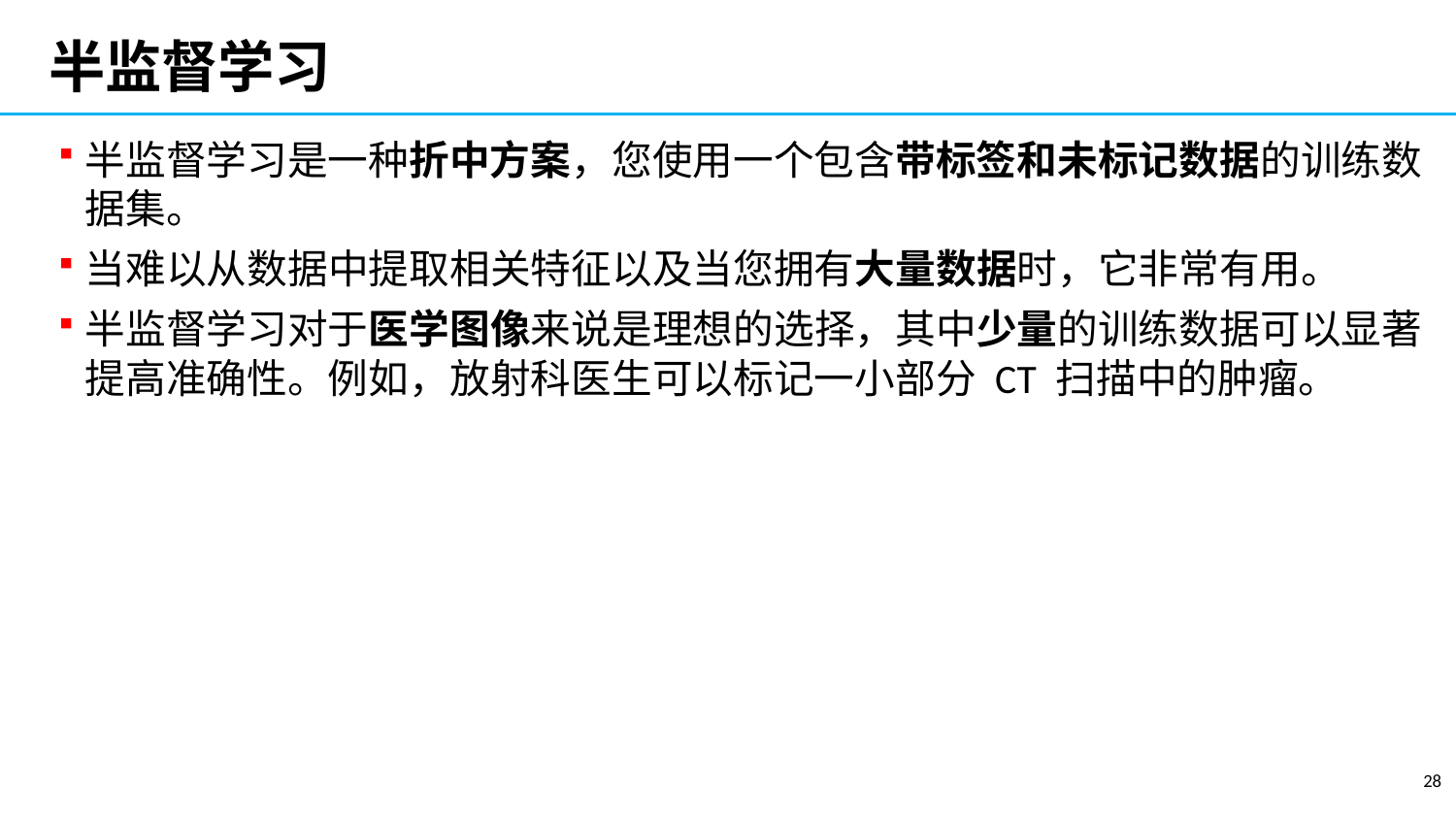

# 半监督学习

半监督学习是一种折中方案，您使用一个包含带标签和未标记数据的训练数据集。
当难以从数据中提取相关特征以及当您拥有大量数据时，它非常有用。
半监督学习对于医学图像来说是理想的选择，其中少量的训练数据可以显著提高准确性。例如，放射科医生可以标记一小部分 CT 扫描中的肿瘤。
28